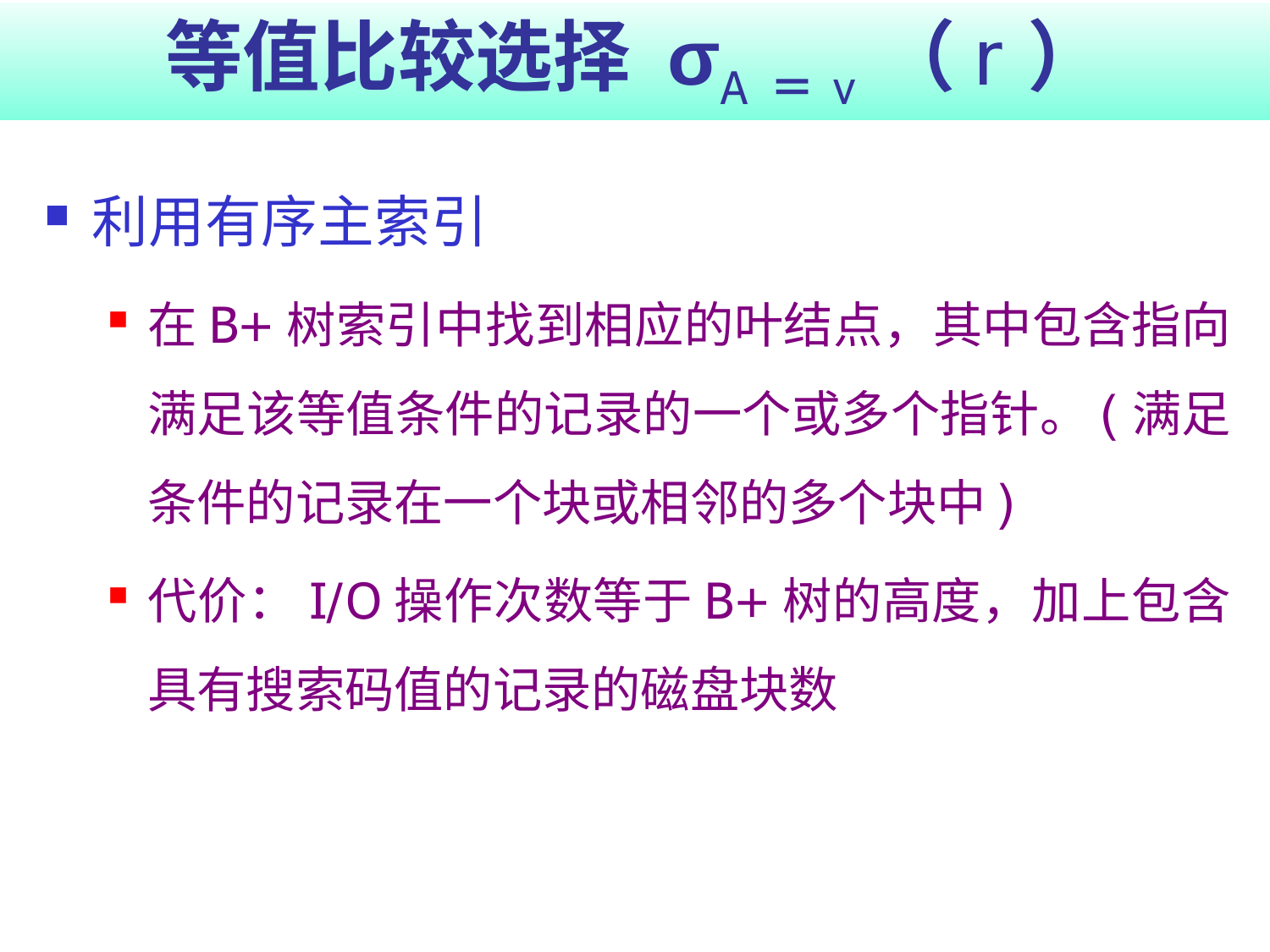

# 等值比较选择 σA＝v（r）
利用有序主索引
在B+树索引中找到相应的叶结点，其中包含指向满足该等值条件的记录的一个或多个指针。(满足条件的记录在一个块或相邻的多个块中)
代价：I/O操作次数等于B+树的高度，加上包含具有搜索码值的记录的磁盘块数